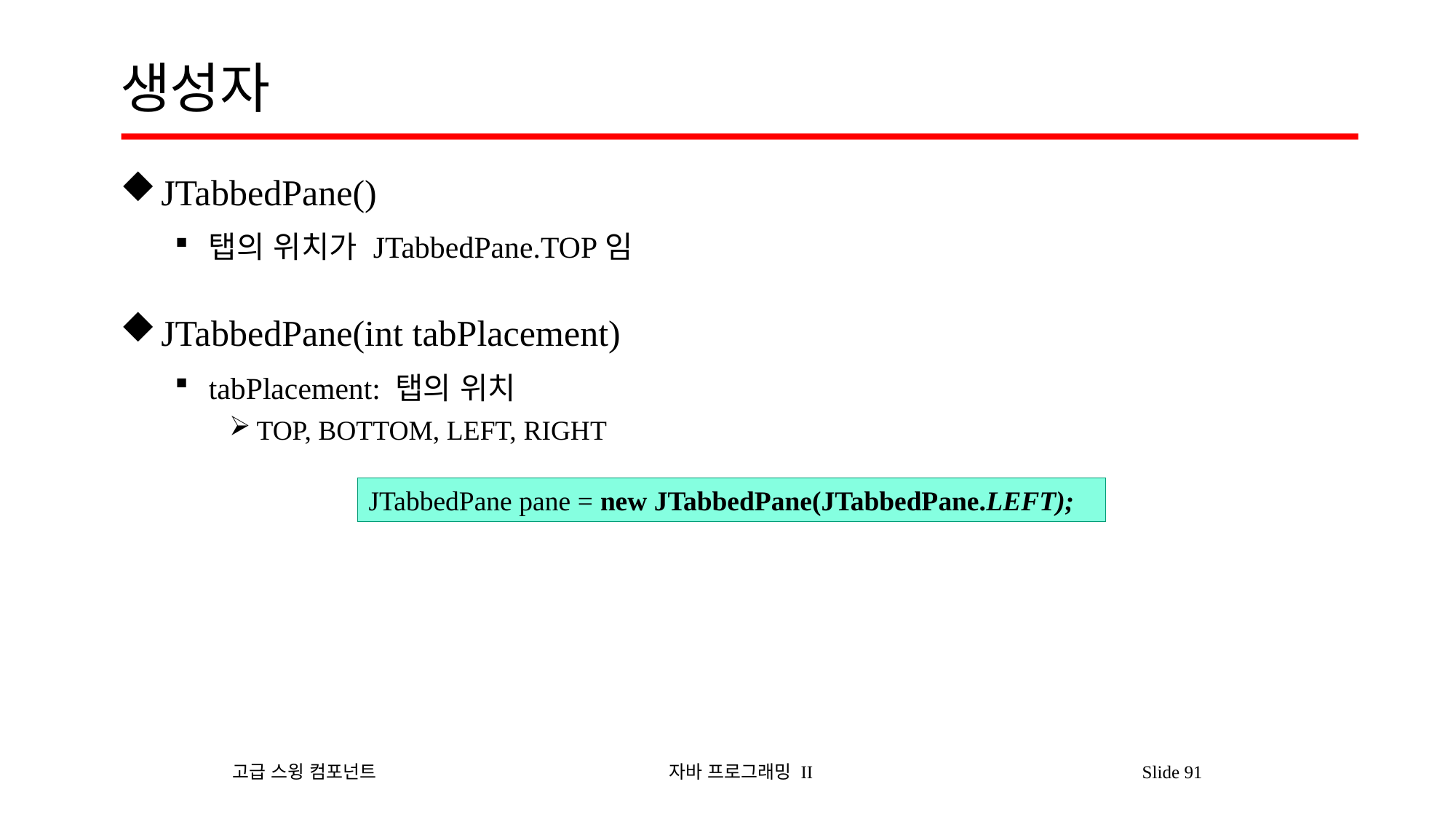

# 생성자
JTabbedPane()
탭의 위치가 JTabbedPane.TOP임
JTabbedPane(int tabPlacement)
tabPlacement: 탭의 위치
TOP, BOTTOM, LEFT, RIGHT
JTabbedPane pane = new JTabbedPane(JTabbedPane.LEFT);